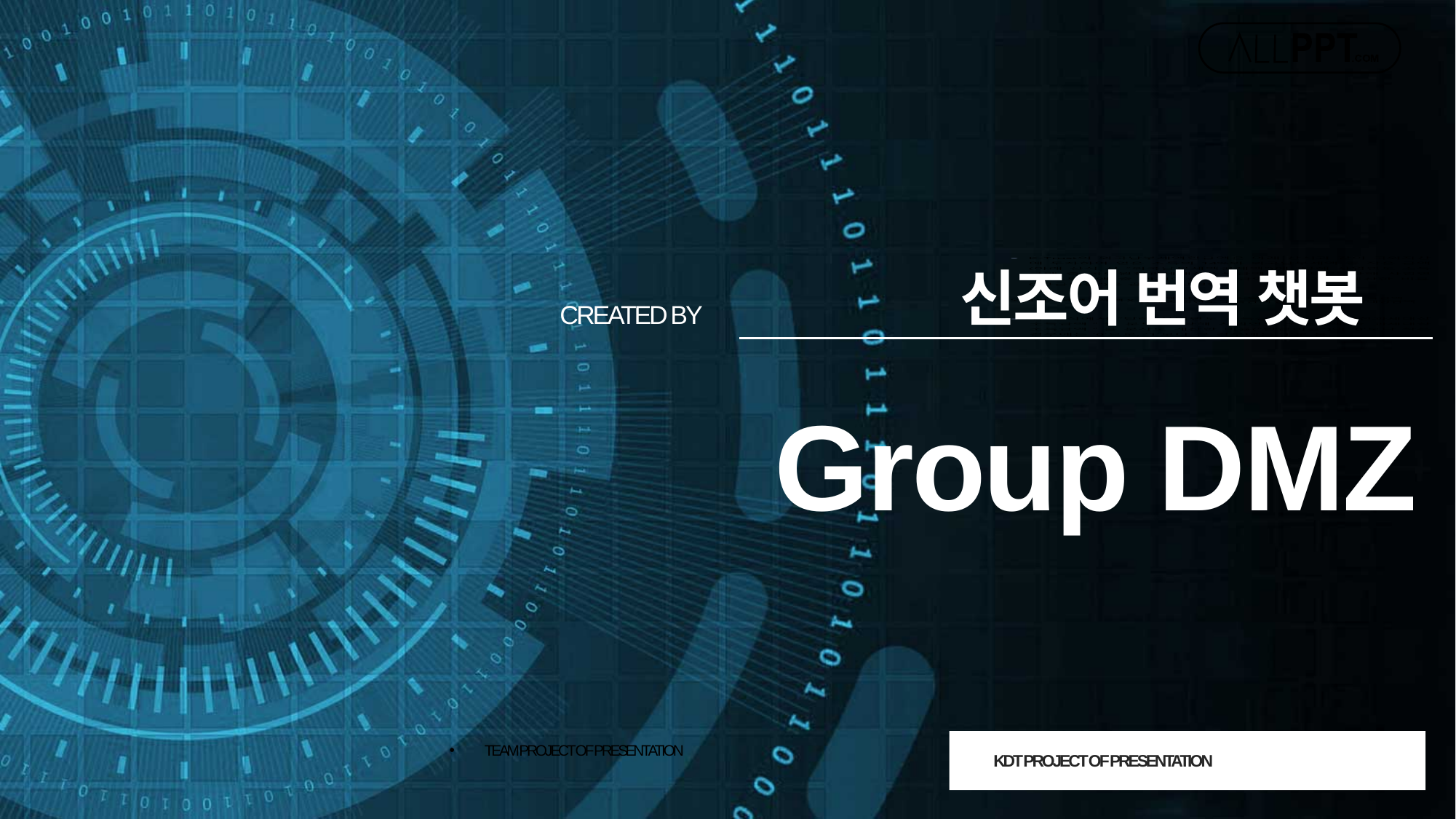

신조어 번역 챗봇
CREATED BY
Group DMZ

KDT PROJECT OF PRESENTATION
TEAM PROJECT OF PRESENTATION